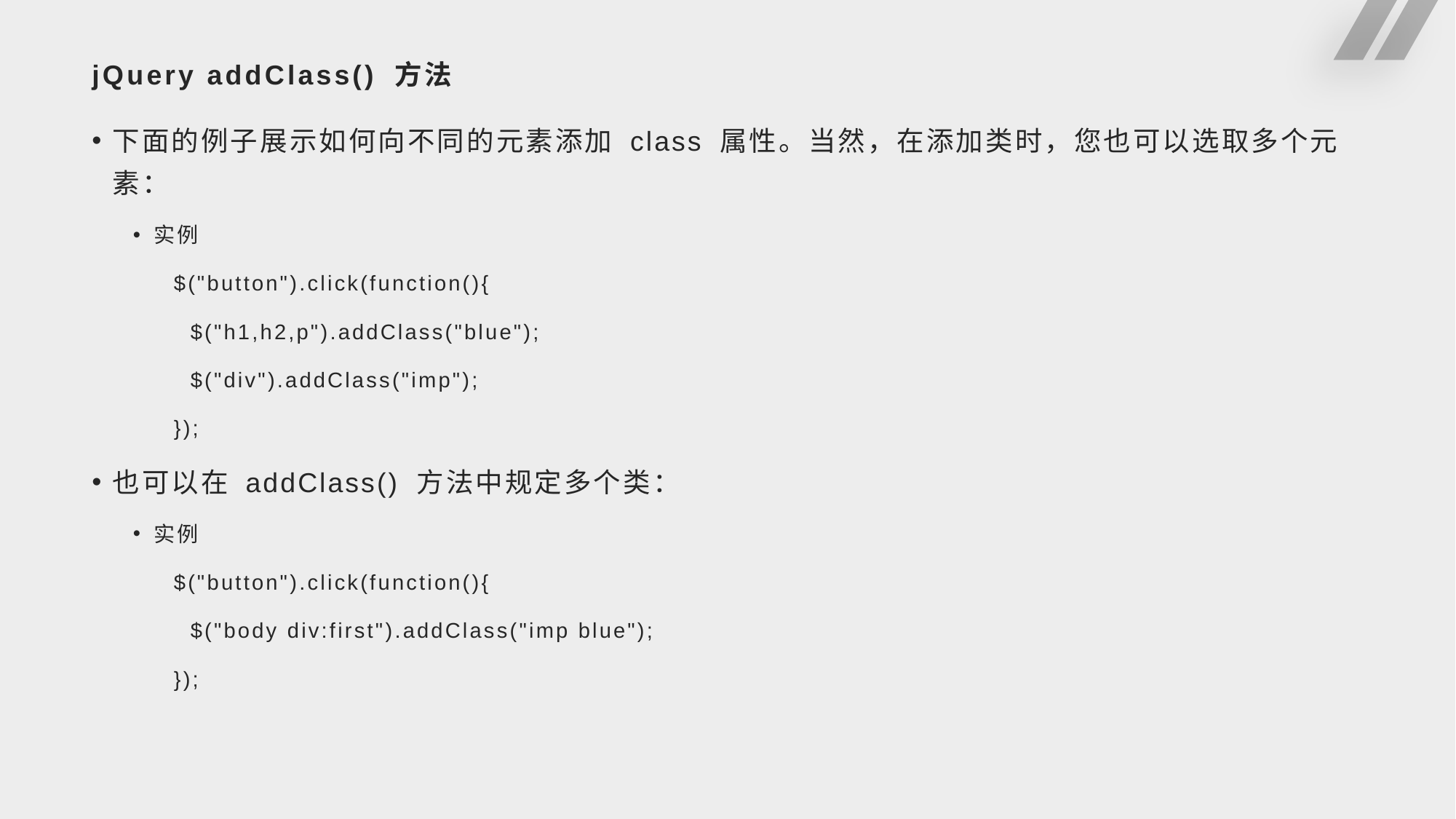

# jQuery addClass() 方法
下面的例子展示如何向不同的元素添加 class 属性。当然，在添加类时，您也可以选取多个元素：
实例
$("button").click(function(){
  $("h1,h2,p").addClass("blue");
  $("div").addClass("imp");
});
也可以在 addClass() 方法中规定多个类：
实例
$("button").click(function(){
  $("body div:first").addClass("imp blue");
});